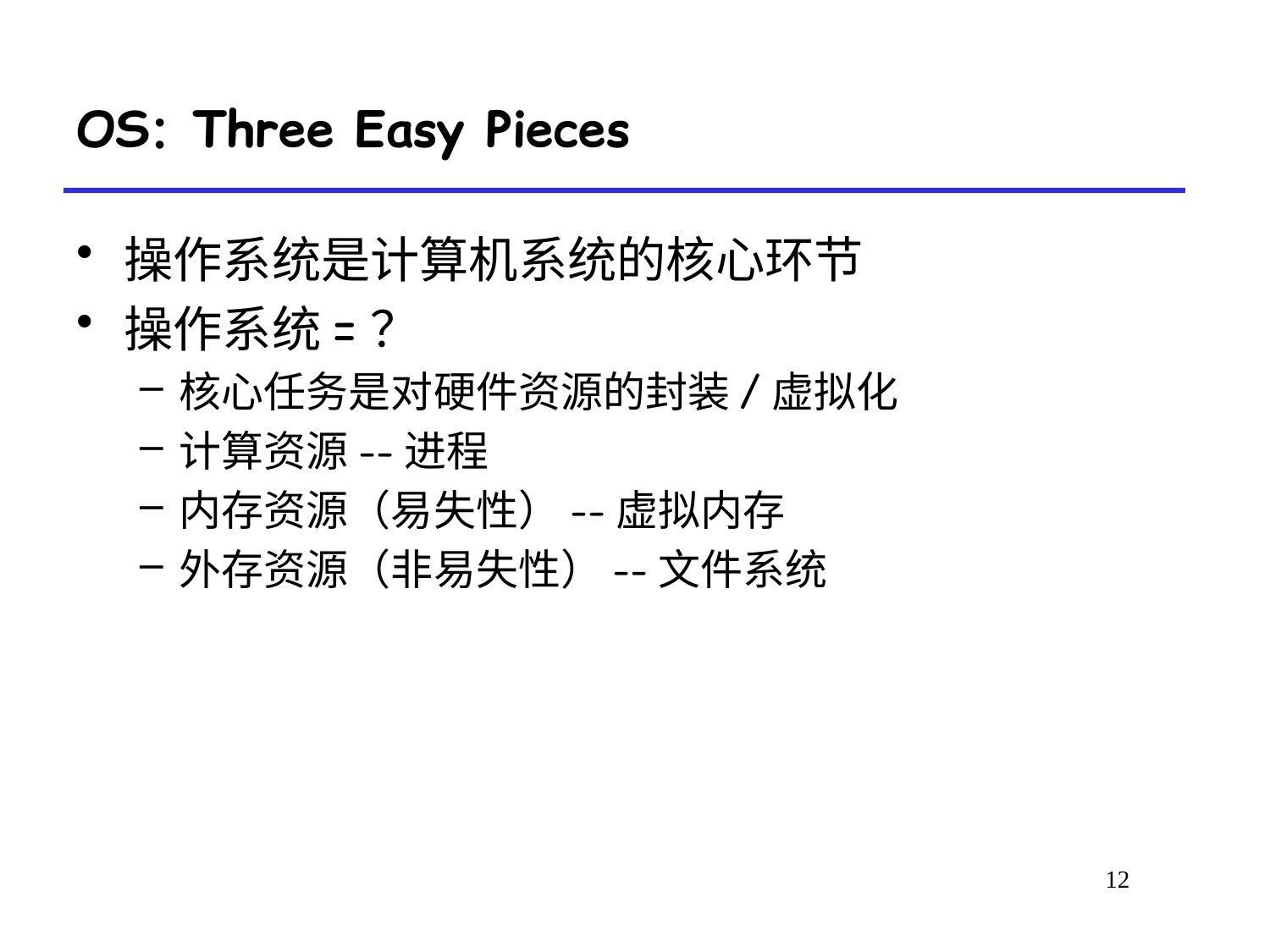

# OS: Three Easy Pieces
操作系统是计算机系统的核心环节
操作系统=？
核心任务是对硬件资源的封装/虚拟化
计算资源--进程
内存资源（易失性）--虚拟内存
外存资源（非易失性）--文件系统

12